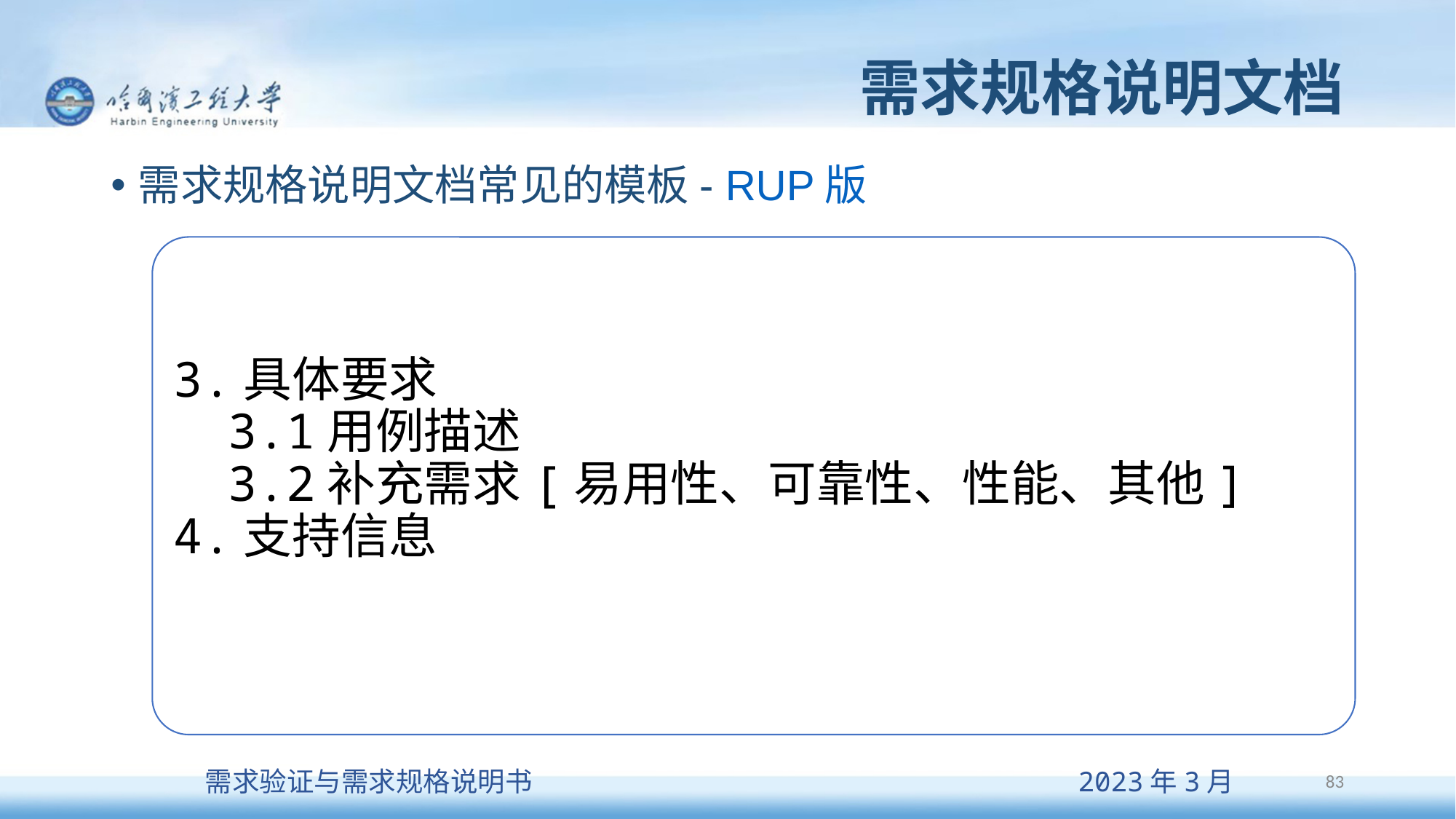

# 需求规格说明文档
需求规格说明文档常见的模板- RUP版
3.具体要求
3.1用例描述
3.2补充需求[易用性、可靠性、性能、其他]
4.支持信息

83